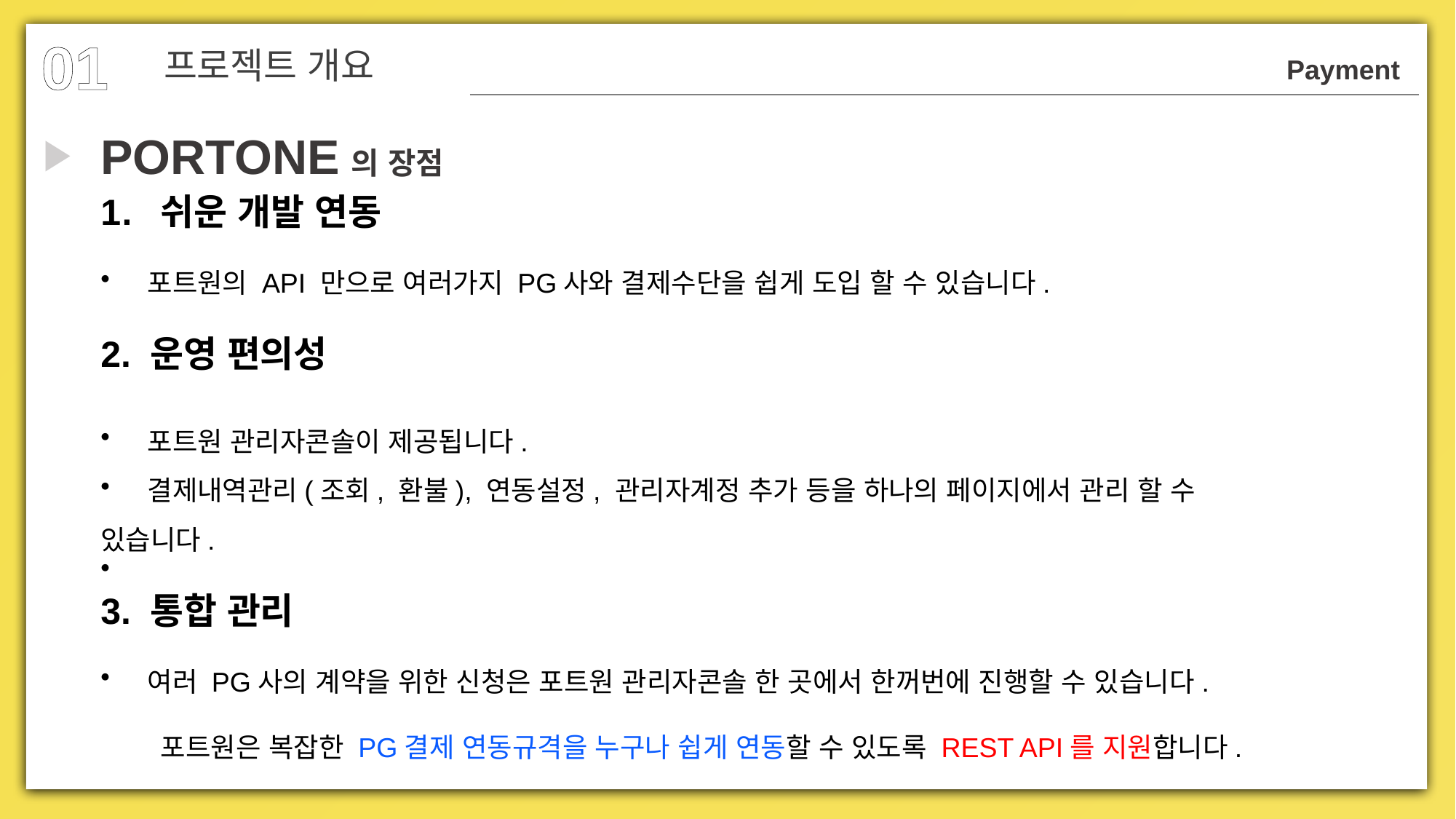

01

프로젝트 개요
Payment
▶
PORTONE의 장점

 쉬운 개발 연동

    포트원의 API 만으로 여러가지 PG사와 결제수단을 쉽게 도입 할 수 있습니다.

2. 운영 편의성

    포트원 관리자콘솔이 제공됩니다.
    결제내역관리(조회, 환불), 연동설정, 관리자계정 추가 등을 하나의 페이지에서 관리 할 수 있습니다.

3. 통합 관리

    여러 PG사의 계약을 위한 신청은 포트원 관리자콘솔 한 곳에서 한꺼번에 진행할 수 있습니다.

       포트원은 복잡한 PG결제 연동규격을 누구나 쉽게 연동할 수 있도록 REST API를 지원합니다.